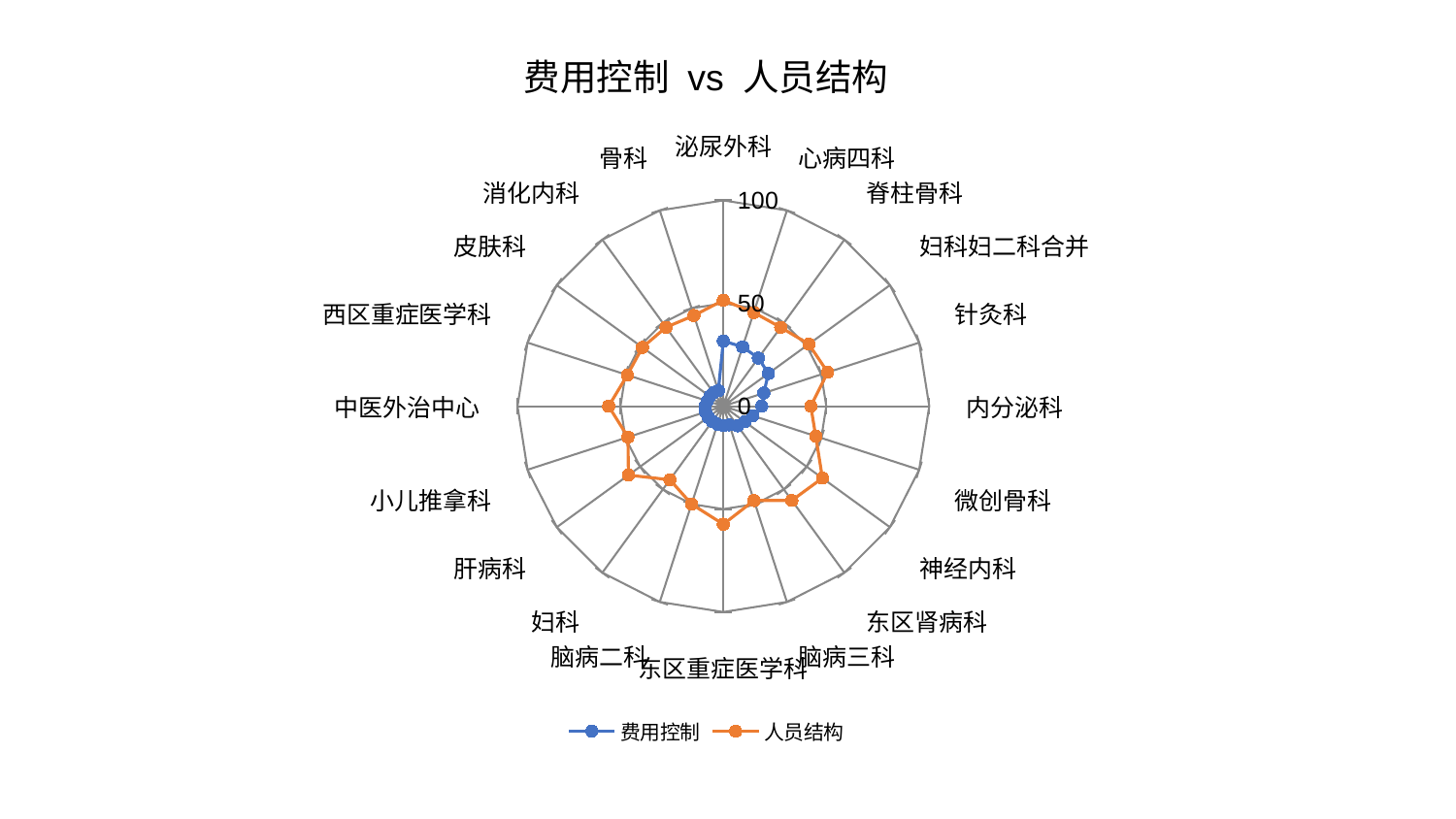

### Chart: 费用控制 vs 人员结构

| Category | 费用控制 | 人员结构 |
|---|---|---|
| 泌尿外科 | 31.662425594756485 | 51.489281861305436 |
| 心病四科 | 30.311269160426313 | 47.868313063131794 |
| 脊柱骨科 | 28.926803770079392 | 47.356579087239076 |
| 妇科妇二科合并 | 27.095146567812943 | 51.34032141233851 |
| 针灸科 | 20.64569858509743 | 53.2879037306742 |
| 内分泌科 | 18.658165965003285 | 42.46746422098327 |
| 微创骨科 | 15.004570171067217 | 47.21520574293188 |
| 神经内科 | 12.870239505393318 | 59.46537681443598 |
| 东区肾病科 | 11.791749594384166 | 56.639682694036274 |
| 脑病三科 | 9.524948826286039 | 48.186462165227766 |
| 东区重症医学科 | 9.425707795960982 | 57.370575477109355 |
| 脑病二科 | 9.23091055983021 | 50.04740873064177 |
| 妇科 | 9.161048473322927 | 44.18728977922943 |
| 肝病科 | 9.105809670776065 | 57.014780504752835 |
| 小儿推拿科 | 9.090059950543786 | 48.72526241476911 |
| 中医外治中心 | 8.921234278982453 | 55.71561314420455 |
| 西区重症医学科 | 8.21568599658545 | 49.048753187800834 |
| 皮肤科 | 8.114395831304776 | 48.59919791032237 |
| 消化内科 | 8.028574377041394 | 47.405713677506014 |
| 骨科 | 7.9251773521207864 | 46.337590122914506 |
42